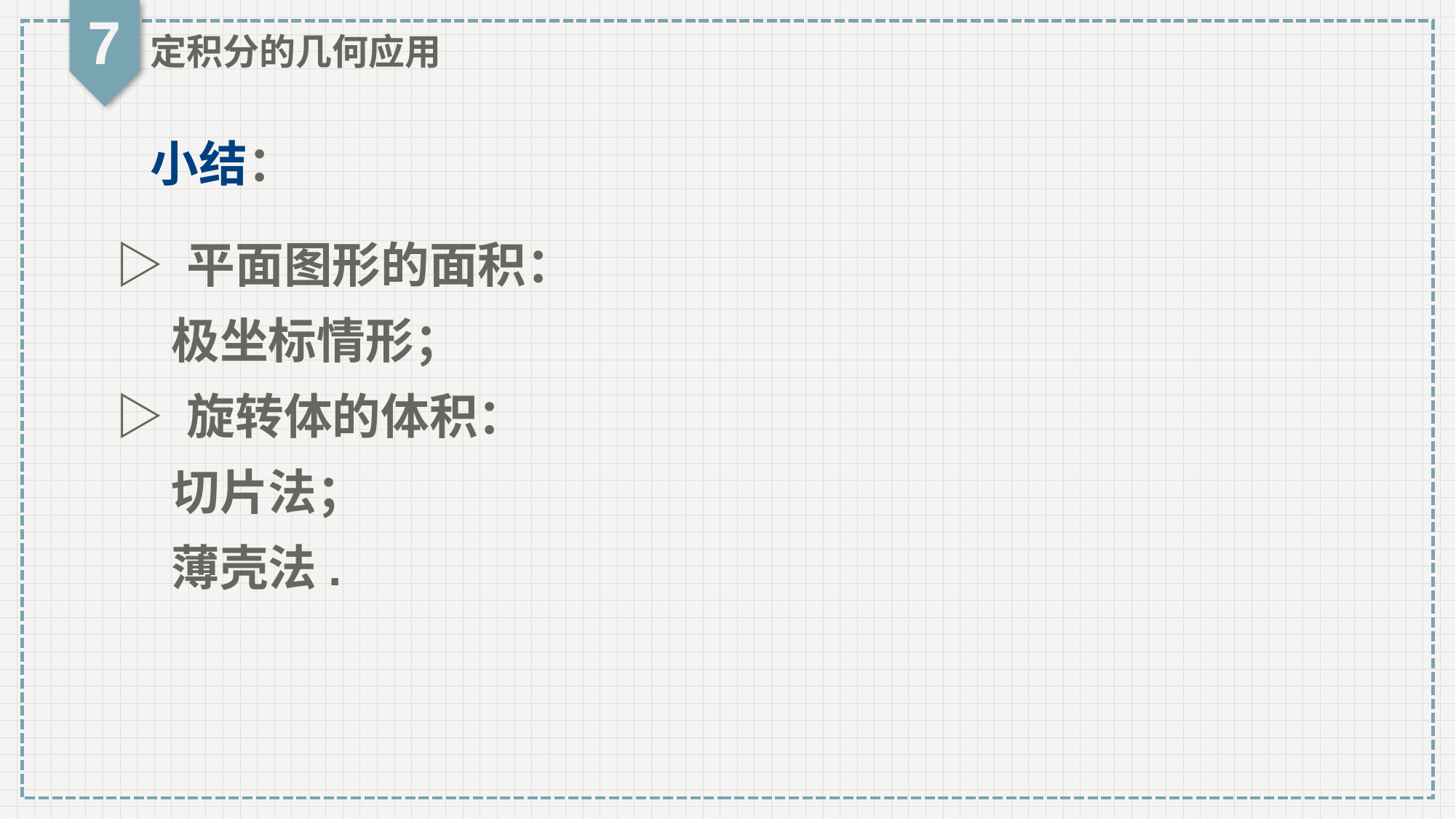

7
定积分的几何应用
小结：
▷ 平面图形的面积：
    极坐标情形；
▷ 旋转体的体积：
    切片法；
    薄壳法.